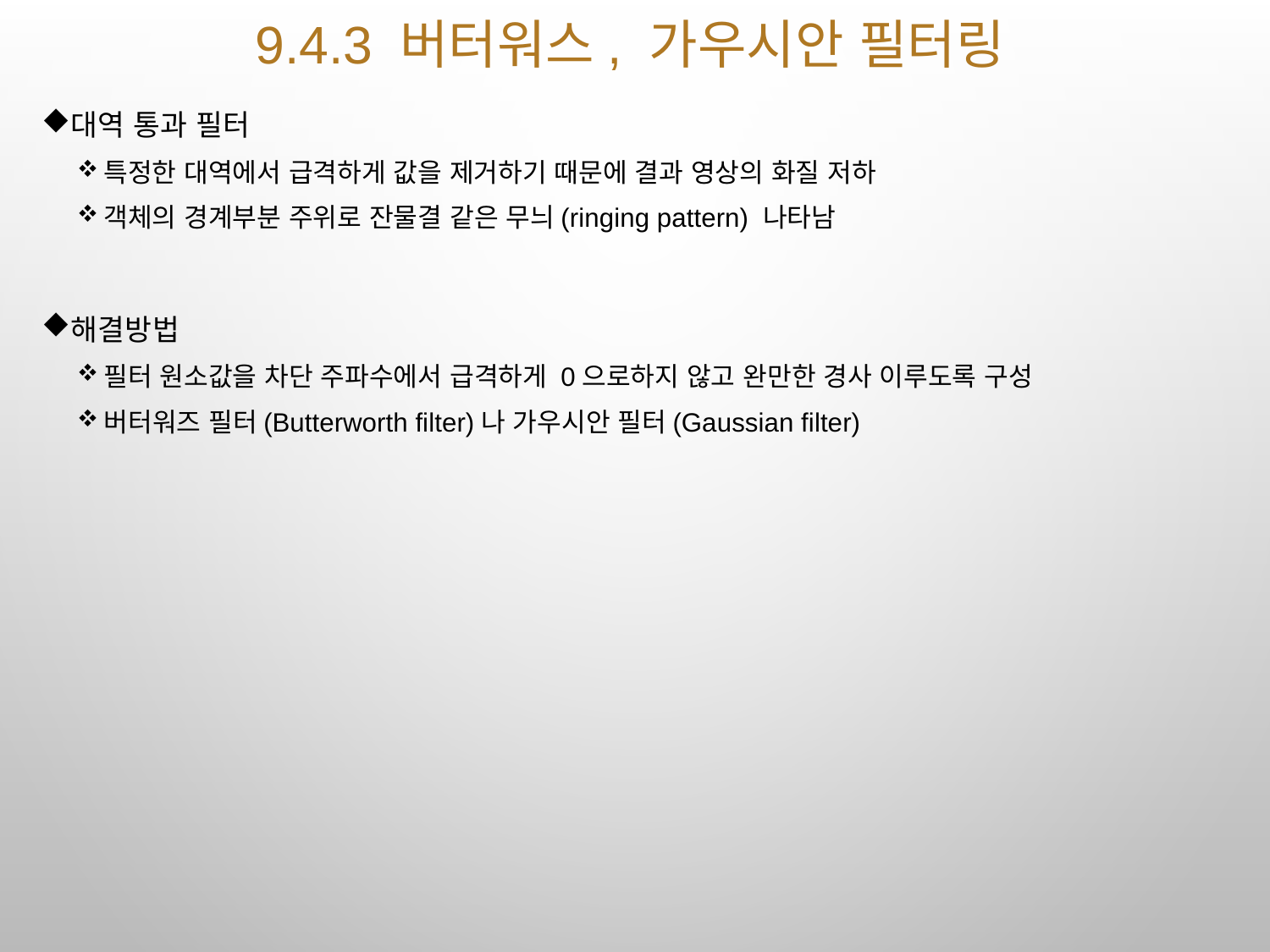

# 9.4.3 버터워스, 가우시안 필터링
대역 통과 필터
특정한 대역에서 급격하게 값을 제거하기 때문에 결과 영상의 화질 저하
객체의 경계부분 주위로 잔물결 같은 무늬(ringing pattern) 나타남

해결방법
필터 원소값을 차단 주파수에서 급격하게 0으로하지 않고 완만한 경사 이루도록 구성
버터워즈 필터(Butterworth filter)나 가우시안 필터(Gaussian filter)